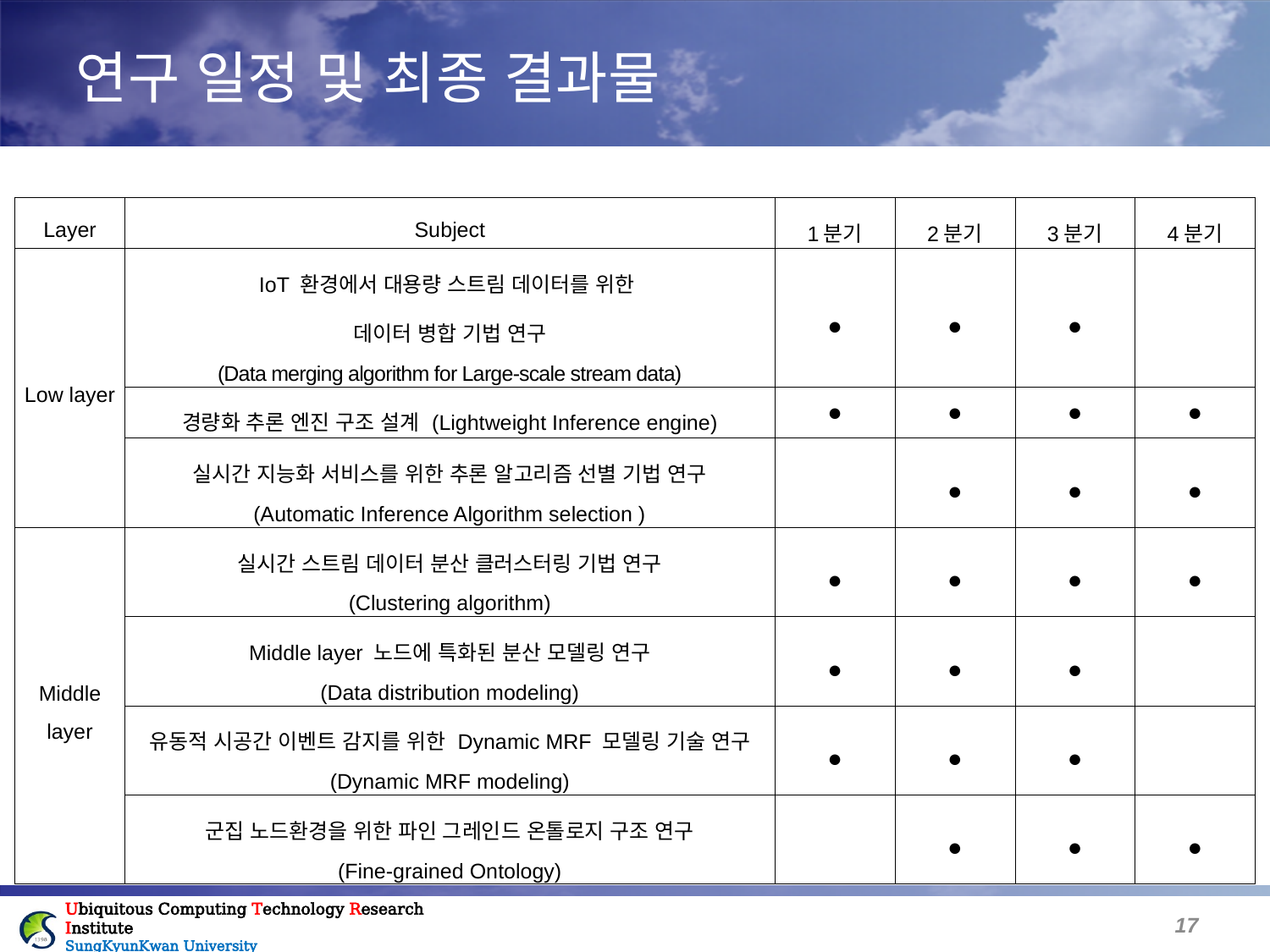

연구 일정 및 최종 결과물
| Layer | Subject | 1분기 | 2분기 | 3분기 | 4분기 |
| --- | --- | --- | --- | --- | --- |
| Low layer | IoT 환경에서 대용량 스트림 데이터를 위한 데이터 병합 기법 연구 (Data merging algorithm for Large-scale stream data) | ● | ● | ● |  |
|  | 경량화 추론 엔진 구조 설계 (Lightweight Inference engine) | ● | ● | ● | ● |
|  | 실시간 지능화 서비스를 위한 추론 알고리즘 선별 기법 연구 (Automatic Inference Algorithm selection ) |  | ● | ● | ● |
| Middle layer | 실시간 스트림 데이터 분산 클러스터링 기법 연구 (Clustering algorithm) | ● | ● | ● | ● |
|  | Middle layer 노드에 특화된 분산 모델링 연구 (Data distribution modeling) | ● | ● | ● |  |
|  | 유동적 시공간 이벤트 감지를 위한 Dynamic MRF 모델링 기술 연구 (Dynamic MRF modeling) | ● | ● | ● |  |
|  | 군집 노드환경을 위한 파인 그레인드 온톨로지 구조 연구 (Fine-grained Ontology) |  | ● | ● | ● |
17